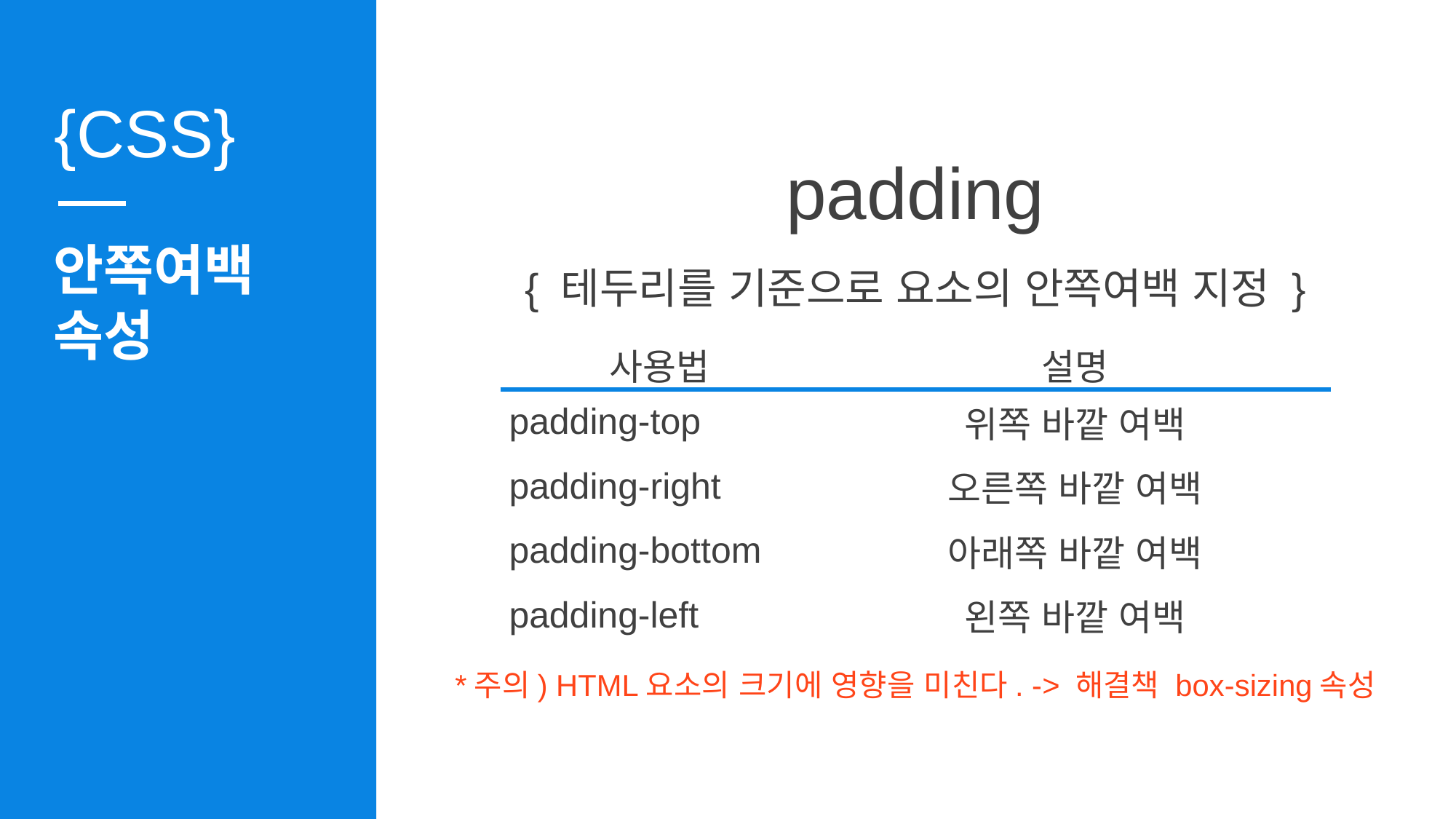

padding
안쪽여백
속성
{ 테두리를 기준으로 요소의 안쪽여백 지정 }
| 사용법 | 설명 |
| --- | --- |
| padding-top | 위쪽 바깥 여백 |
| padding-right | 오른쪽 바깥 여백 |
| padding-bottom | 아래쪽 바깥 여백 |
| padding-left | 왼쪽 바깥 여백 |
*주의) HTML요소의 크기에 영향을 미친다. -> 해결책 box-sizing속성